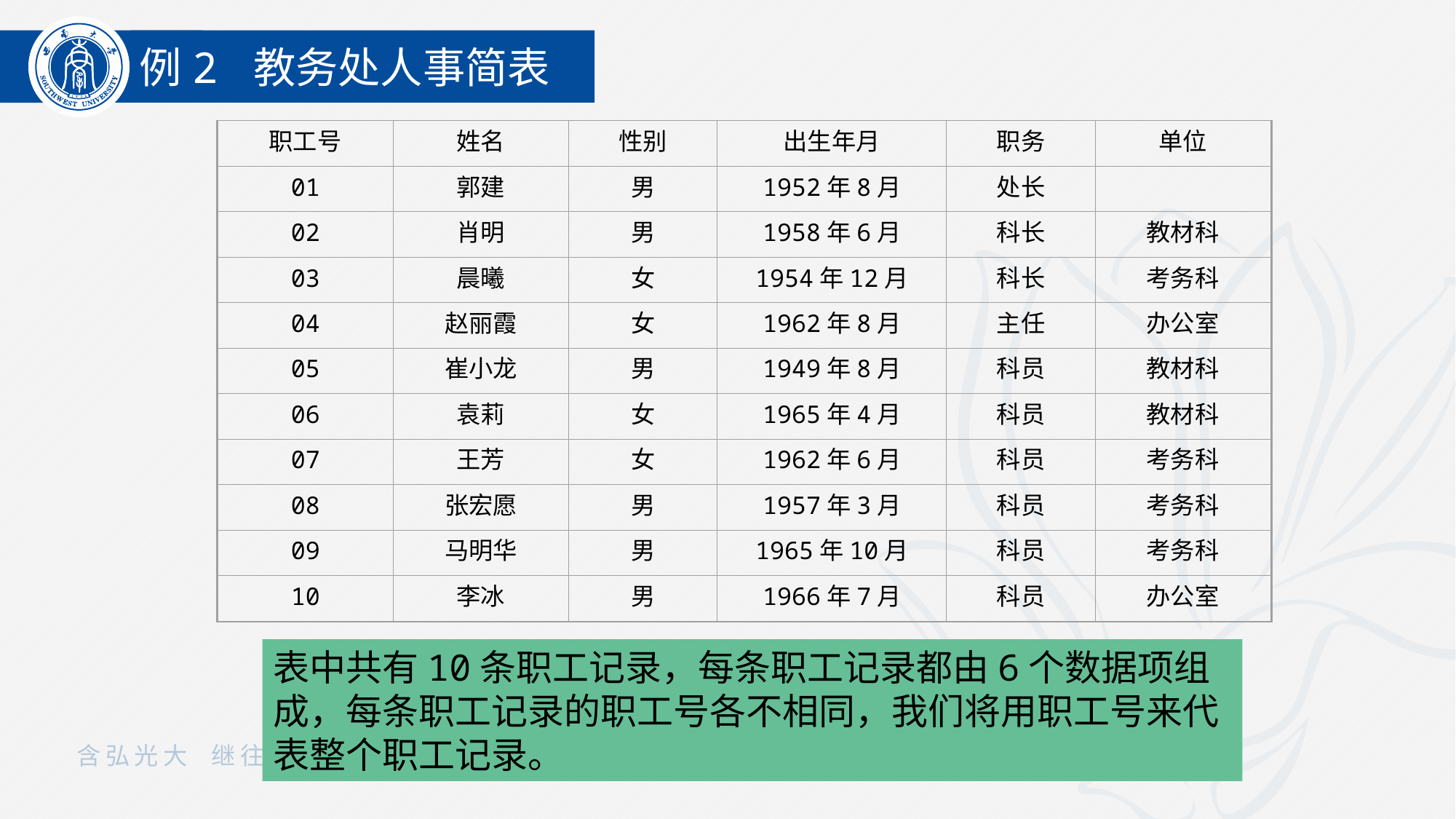

例2 教务处人事简表

职工号

姓名

性别

出生年月

职务

单位

01

郭建

男

1952年8月

处长

02

肖明

男

1958年6月

科长

教材科

03

晨曦

女

1954年12月

科长

考务科

04

赵丽霞

女

1962年8月

主任

办公室

05

崔小龙

男

1949年8月

科员

教材科

06

袁莉

女

1965年4月

科员

教材科

07

王芳

女

1962年6月

科员

考务科

08

张宏愿

男

1957年3月

科员

考务科

09

马明华

男

1965年10月

科员

考务科

10

李冰

男

1966年7月

科员

办公室

表中共有10条职工记录，每条职工记录都由6个数据项组成，每条职工记录的职工号各不相同，我们将用职工号来代表整个职工记录。